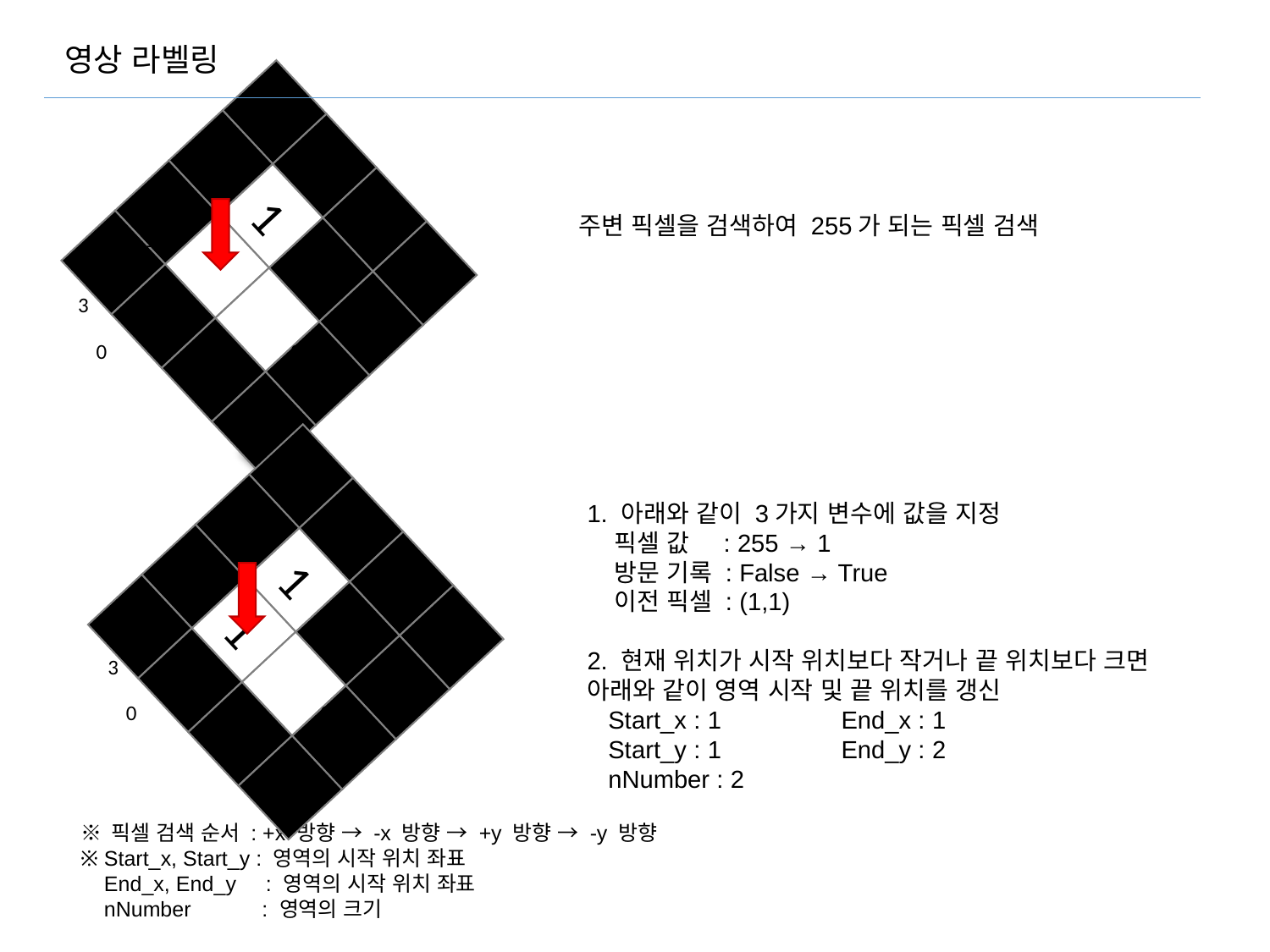

영상 라벨링

1

0
1
2
3
0
1
2
3
주변 픽셀을 검색하여 255가 되는 픽셀 검색

1

1

0
1
2
3
0
1
2
3
1. 아래와 같이 3가지 변수에 값을 지정
   픽셀 값    : 255 → 1
   방문 기록 : False → True
   이전 픽셀 : (1,1)

2. 현재 위치가 시작 위치보다 작거나 끝 위치보다 크면
아래와 같이 영역 시작 및 끝 위치를 갱신
   Start_x : 1	End_x : 1
   Start_y : 1	End_y : 2
   nNumber : 2
※ 픽셀 검색 순서 : +x 방향 → -x 방향 → +y 방향 → -y 방향
※ Start_x, Start_y : 영역의 시작 위치 좌표
    End_x, End_y     : 영역의 시작 위치 좌표
    nNumber            : 영역의 크기